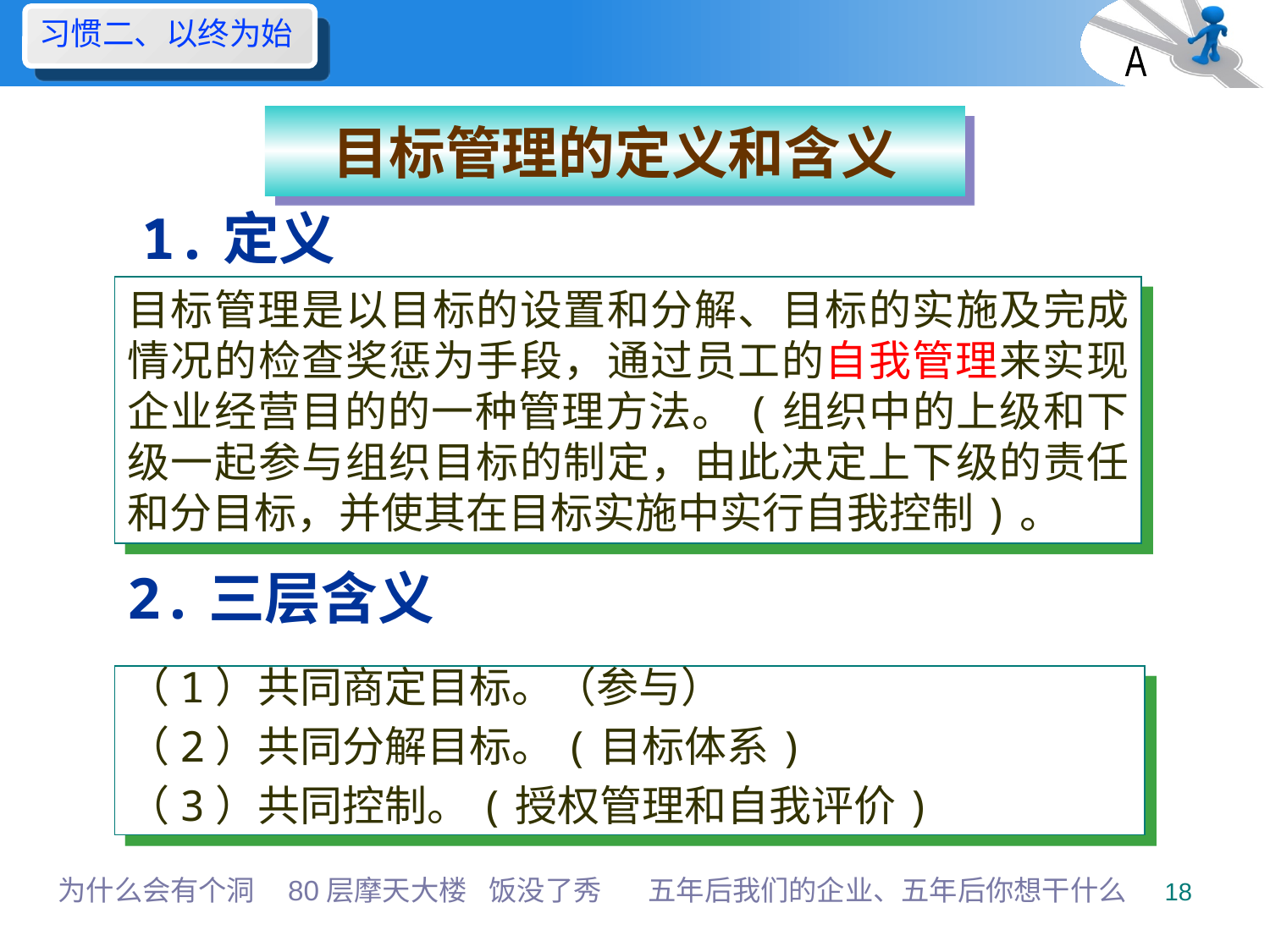

习惯二、以终为始
A
# 目标管理的定义和含义
 1.定义
目标管理是以目标的设置和分解、目标的实施及完成情况的检查奖惩为手段，通过员工的自我管理来实现企业经营目的的一种管理方法。(组织中的上级和下级一起参与组织目标的制定，由此决定上下级的责任和分目标，并使其在目标实施中实行自我控制)。
2.三层含义
（1）共同商定目标。（参与）
（2）共同分解目标。(目标体系)
（3）共同控制。(授权管理和自我评价)
为什么会有个洞
80层摩天大楼
饭没了秀
五年后我们的企业、五年后你想干什么
18